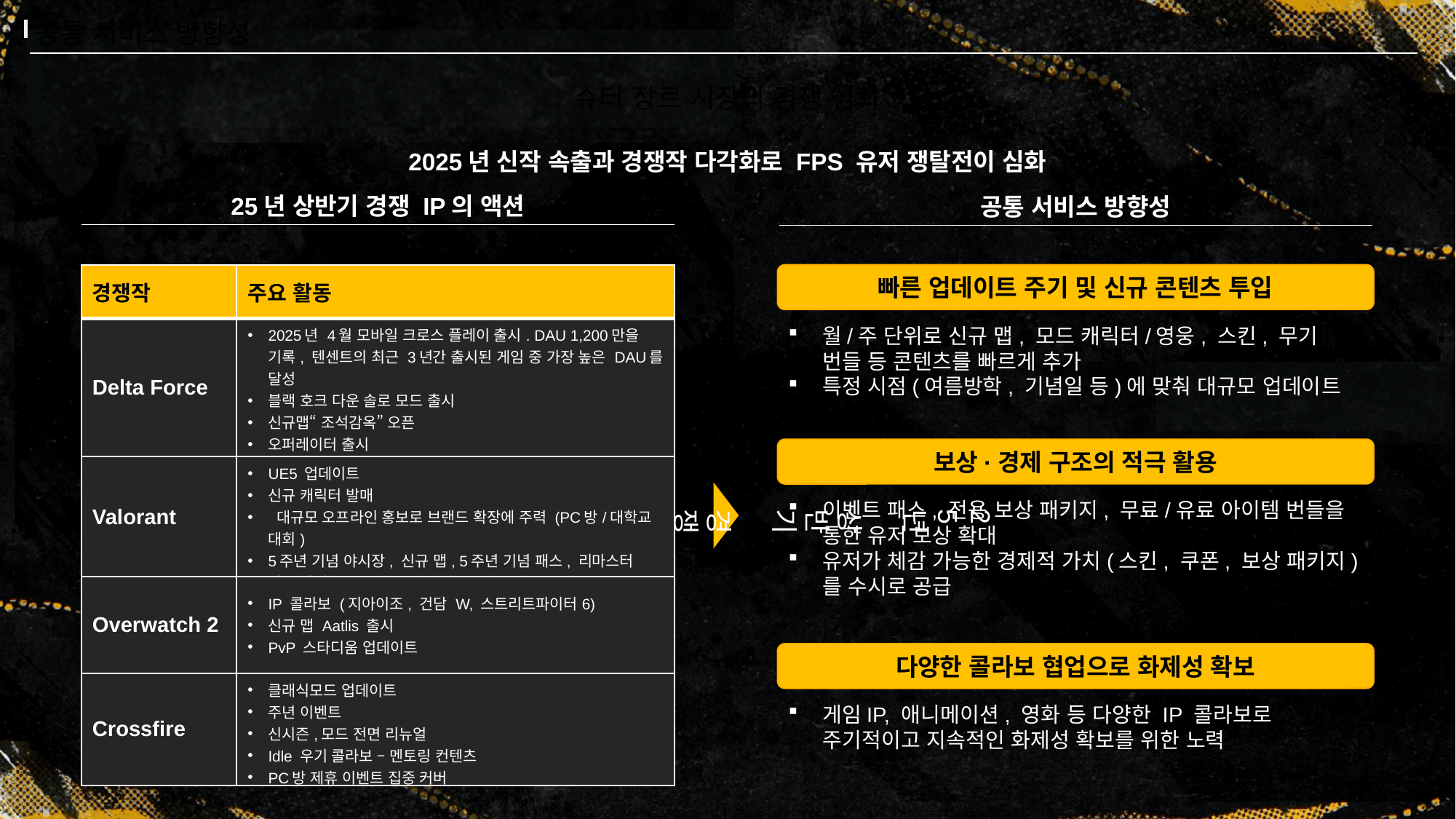

공통 서비스 방향성
슈터 장르 시장의 경쟁 심화
2025년 신작 속출과 경쟁작 다각화로 FPS 유저 쟁탈전이 심화
25년 상반기 경쟁 IP의 액션
공통 서비스 방향성
빠른 업데이트 주기 및 신규 콘텐츠 투입
월/주 단위로 신규 맵, 모드 캐릭터/영웅, 스킨, 무기 번들 등 콘텐츠를 빠르게 추가
특정 시점(여름방학, 기념일 등)에 맞춰 대규모 업데이트
| 경쟁작 | 주요 활동 |
| --- | --- |
| Delta Force | 2025년 4월 모바일 크로스 플레이 출시. DAU 1,200만을 기록, 텐센트의 최근 3년간 출시된 게임 중 가장 높은 DAU를 달성 블랙 호크 다운 솔로 모드 출시 신규맵“ 조석감옥” 오픈 오퍼레이터 출시 명일방주 콜라보 |
| Valorant | UE5 업데이트 신규 캐릭터 발매 대규모 오프라인 홍보로 브랜드 확장에 주력 (PC방/대학교 대회) 5주년 기념 야시장, 신규 맵, 5주년 기념 패스, 리마스터 번들 발매 |
| Overwatch 2 | IP 콜라보 (지아이조, 건담 W, 스트리트파이터6) 신규 맵 Aatlis 출시 PvP 스타디움 업데이트 |
| Crossfire | 클래식모드 업데이트 주년 이벤트 신시즌,모드 전면 리뉴얼 Idle 우기 콜라보 – 멘토링 컨텐츠 PC방 제휴 이벤트 집중 커버 |
보상·경제 구조의 적극 활용
이벤트 패스, 전용 보상 패키지, 무료/유료 아이템 번들을 통한 유저 보상 확대
유저가 체감 가능한 경제적 가치(스킨, 쿠폰, 보상 패키지)를 수시로 공급
25년 상반기 경쟁 IP의 액션
다양한 콜라보 협업으로 화제성 확보
게임IP, 애니메이션, 영화 등 다양한 IP 콜라보로 주기적이고 지속적인 화제성 확보를 위한 노력